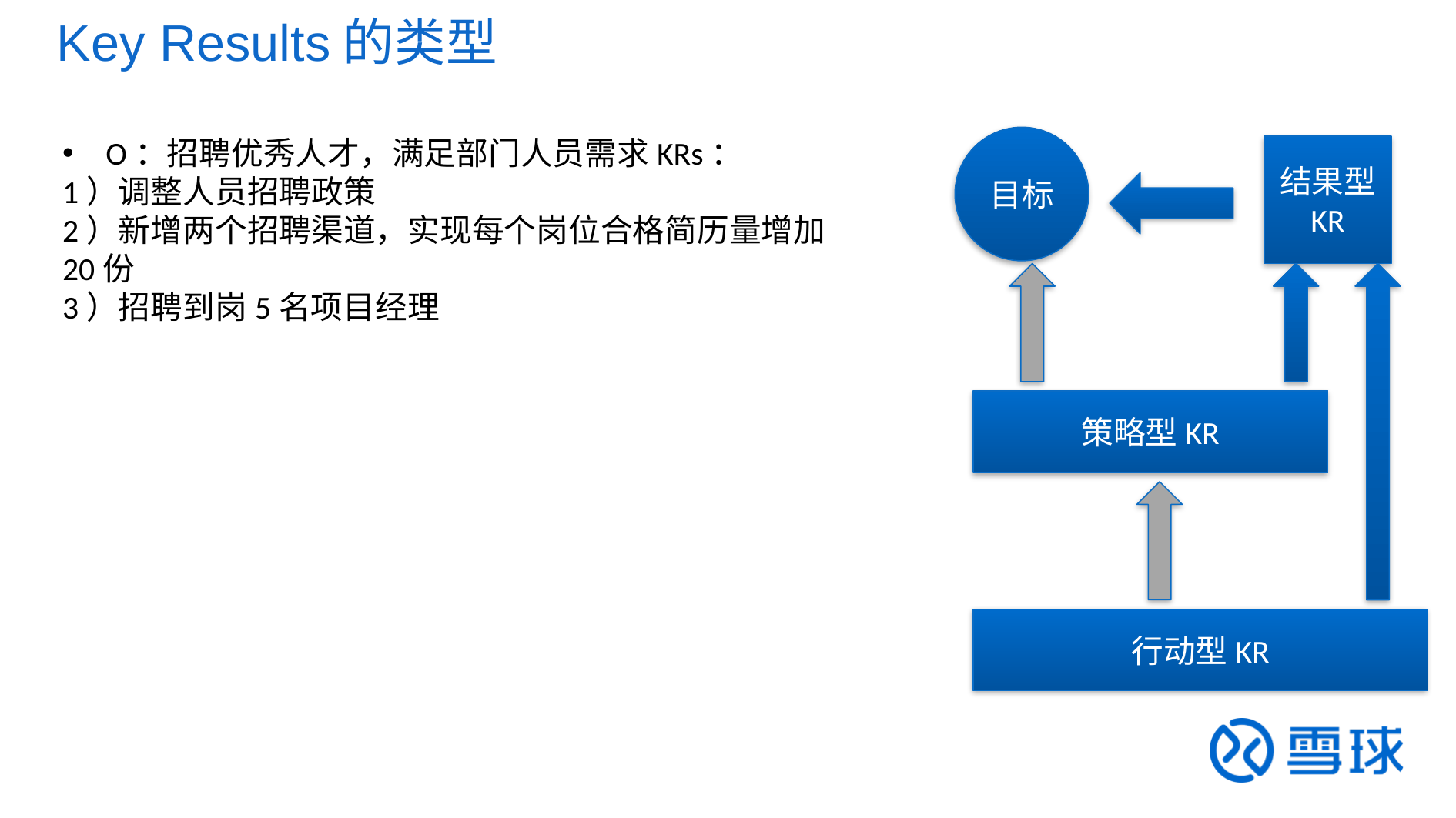

Key Results的类型
O：招聘优秀人才，满足部门人员需求KRs：
1）调整人员招聘政策
2）新增两个招聘渠道，实现每个岗位合格简历量增加20份
3）招聘到岗5名项目经理
目标
结果型
KR

策略型KR

行动型KR